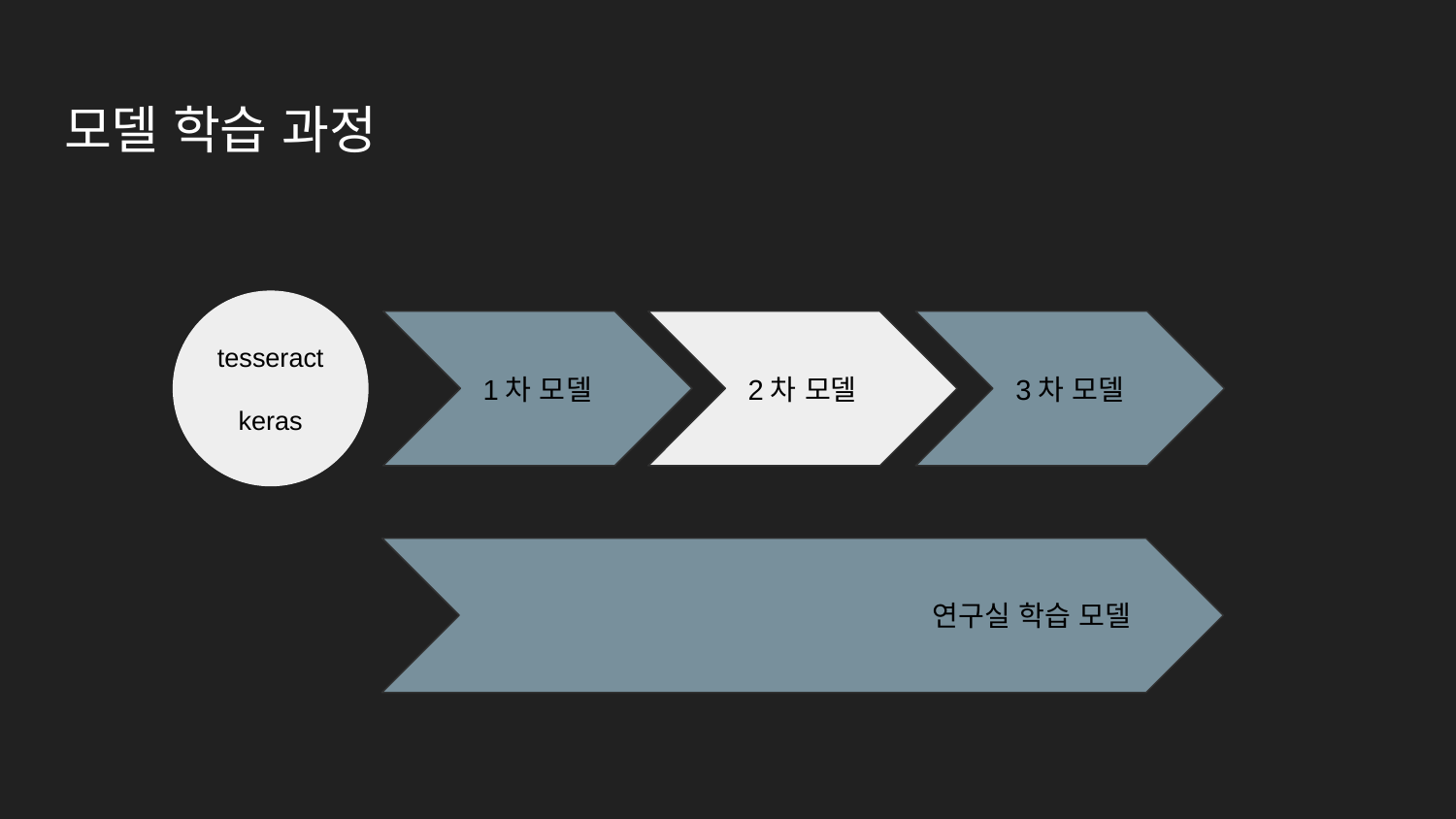

# 모델 학습 과정
tesseract

keras
1차 모델
2차 모델
3차 모델
연구실 학습 모델